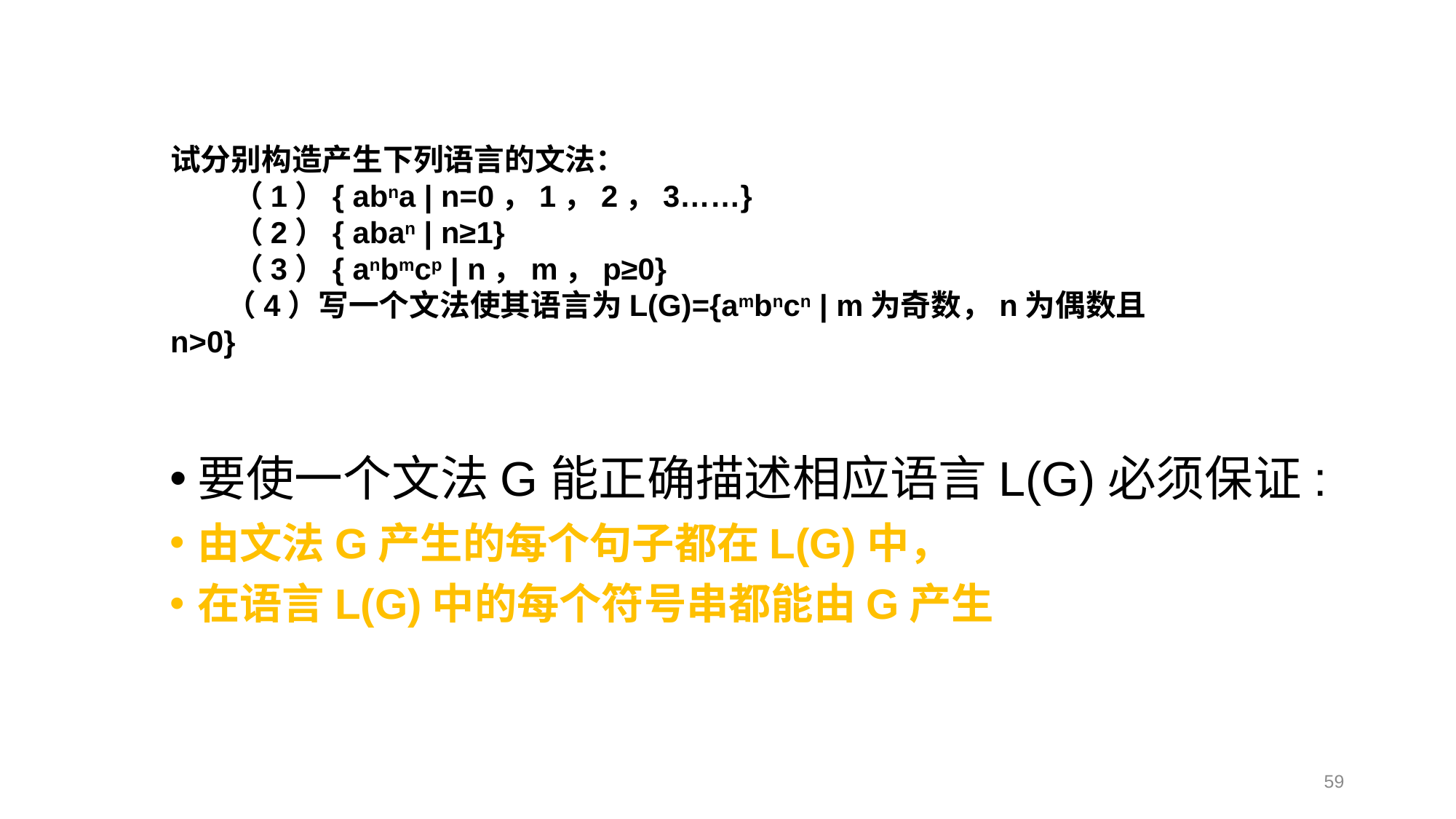

试分别构造产生下列语言的文法：
        （1）{ abna | n=0，1，2，3……}
        （2）{ aban | n≥1}
        （3）{ anbmcp | n，m，p≥0}
       （4）写一个文法使其语言为L(G)={ambncn | m为奇数，n为偶数且n>0}

要使一个文法G能正确描述相应语言L(G)必须保证:
由文法G产生的每个句子都在L(G)中，
在语言L(G)中的每个符号串都能由G产生
59